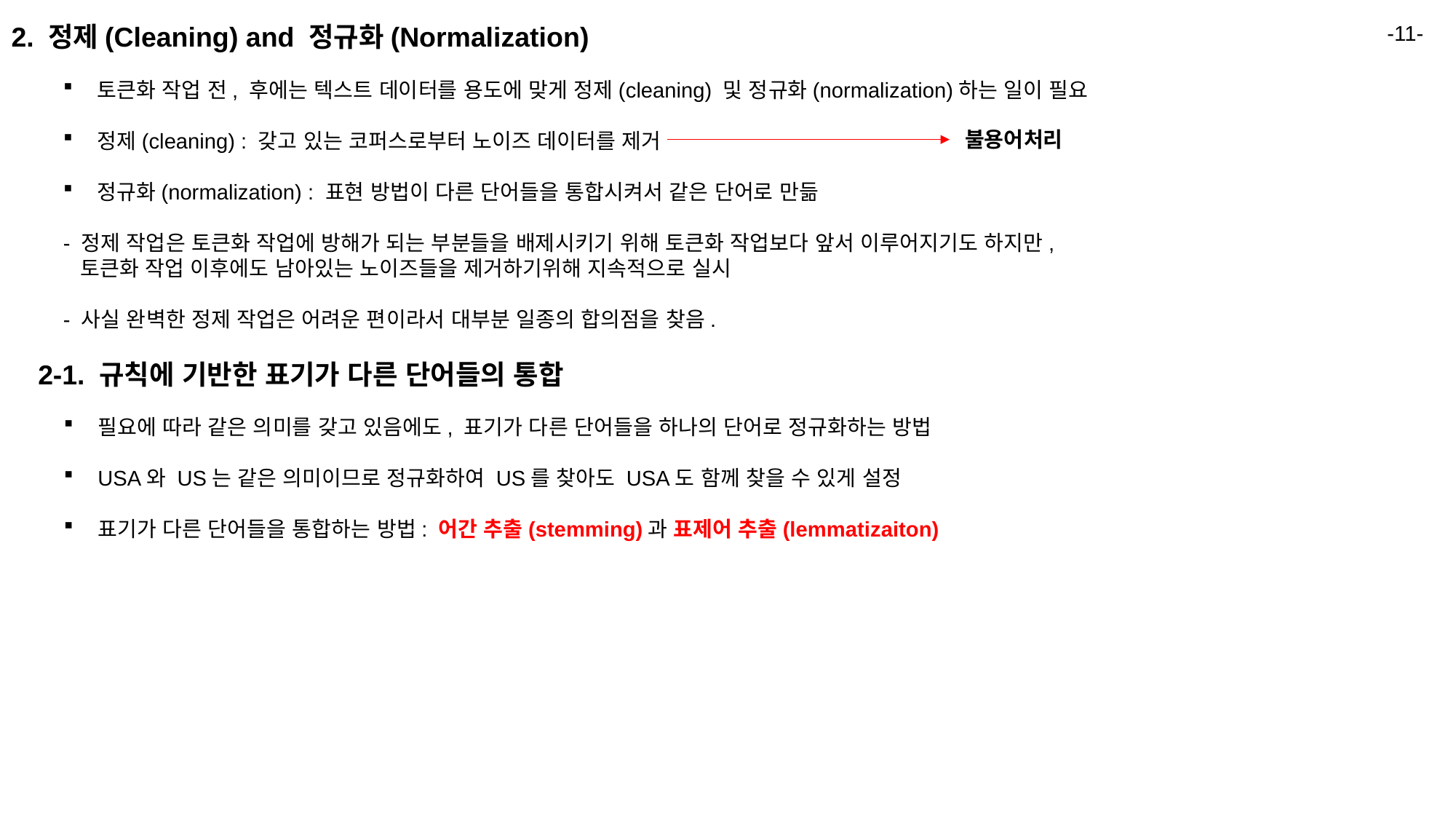

-11-
2. 정제(Cleaning) and 정규화(Normalization)
토큰화 작업 전, 후에는 텍스트 데이터를 용도에 맞게 정제(cleaning) 및 정규화(normalization)하는 일이 필요

정제(cleaning) : 갖고 있는 코퍼스로부터 노이즈 데이터를 제거

정규화(normalization) : 표현 방법이 다른 단어들을 통합시켜서 같은 단어로 만듦

- 정제 작업은 토큰화 작업에 방해가 되는 부분들을 배제시키기 위해 토큰화 작업보다 앞서 이루어지기도 하지만,
  토큰화 작업 이후에도 남아있는 노이즈들을 제거하기위해 지속적으로 실시

- 사실 완벽한 정제 작업은 어려운 편이라서 대부분 일종의 합의점을 찾음.
불용어처리
2-1. 규칙에 기반한 표기가 다른 단어들의 통합

필요에 따라 같은 의미를 갖고 있음에도, 표기가 다른 단어들을 하나의 단어로 정규화하는 방법

USA와 US는 같은 의미이므로 정규화하여 US를 찾아도 USA도 함께 찾을 수 있게 설정

표기가 다른 단어들을 통합하는 방법: 어간 추출(stemming)과 표제어 추출(lemmatizaiton)